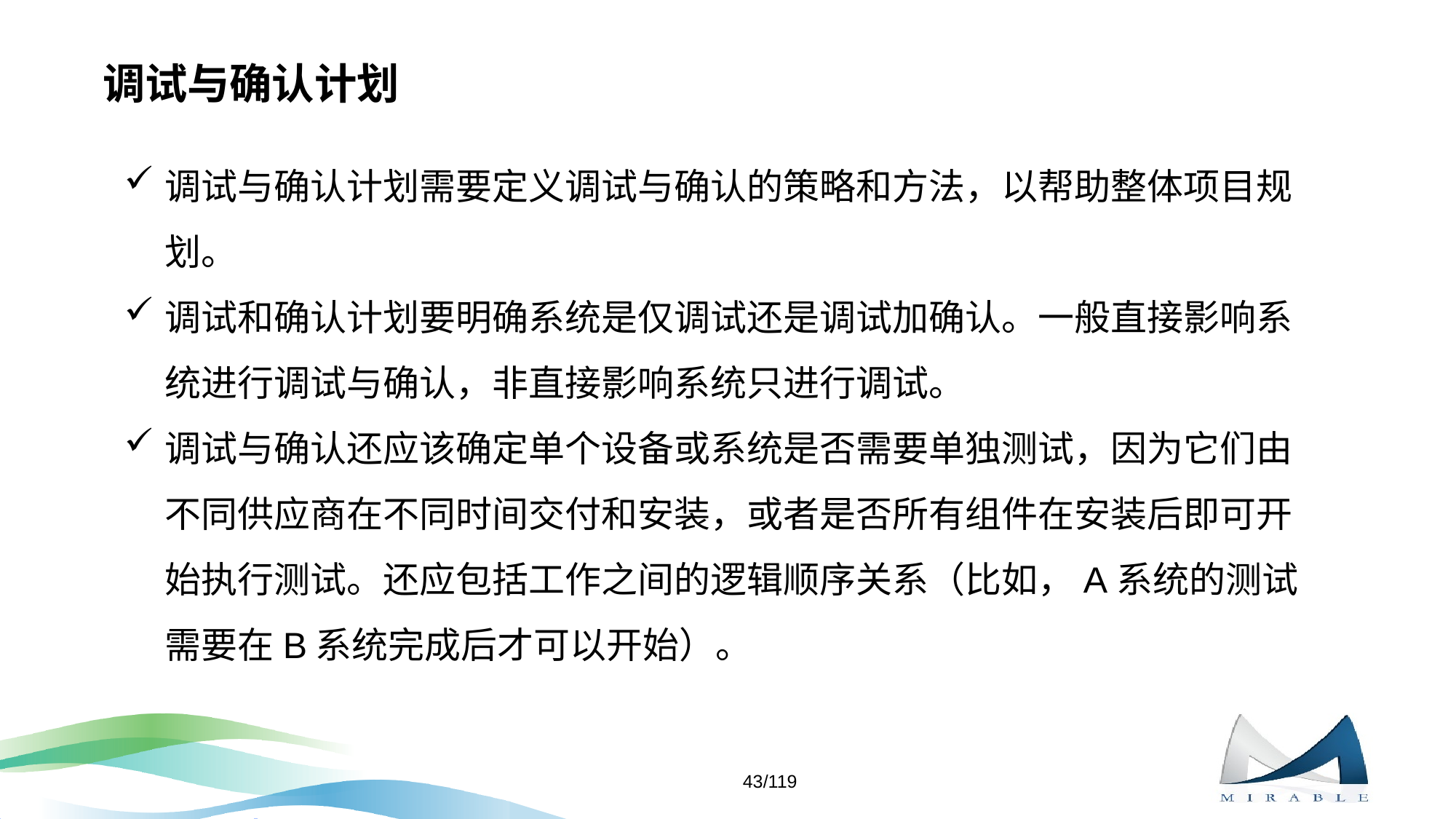

# 调试与确认计划
调试与确认计划需要定义调试与确认的策略和方法，以帮助整体项目规划。
调试和确认计划要明确系统是仅调试还是调试加确认。一般直接影响系统进行调试与确认，非直接影响系统只进行调试。
调试与确认还应该确定单个设备或系统是否需要单独测试，因为它们由不同供应商在不同时间交付和安装，或者是否所有组件在安装后即可开始执行测试。还应包括工作之间的逻辑顺序关系（比如，A系统的测试需要在B系统完成后才可以开始）。
43/119